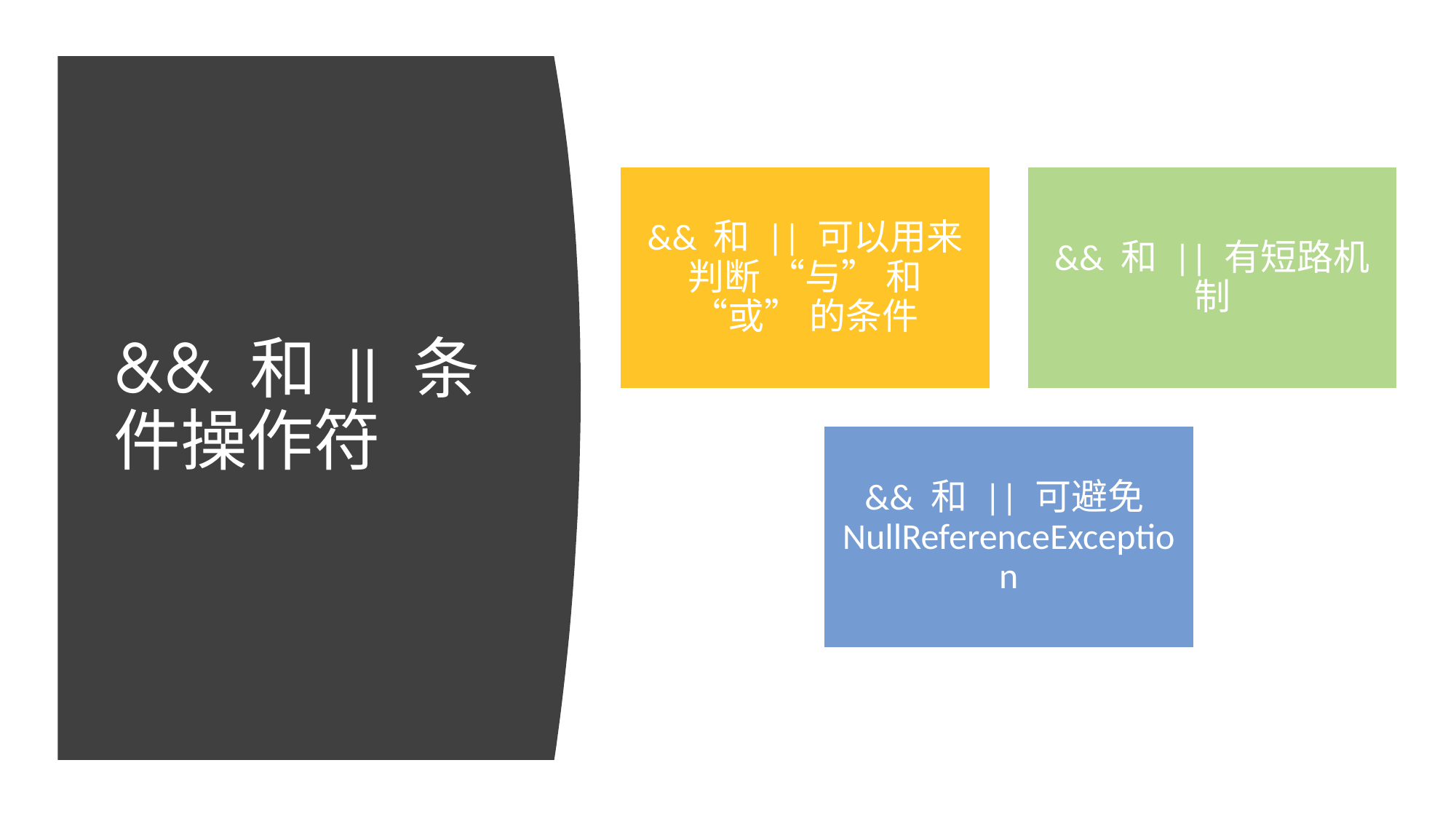

&& 和 || 可以用来判断 “与” 和 “或” 的条件
&& 和 || 有短路机制
&& 和 || 可避免NullReferenceException

# && 和 || 条件操作符